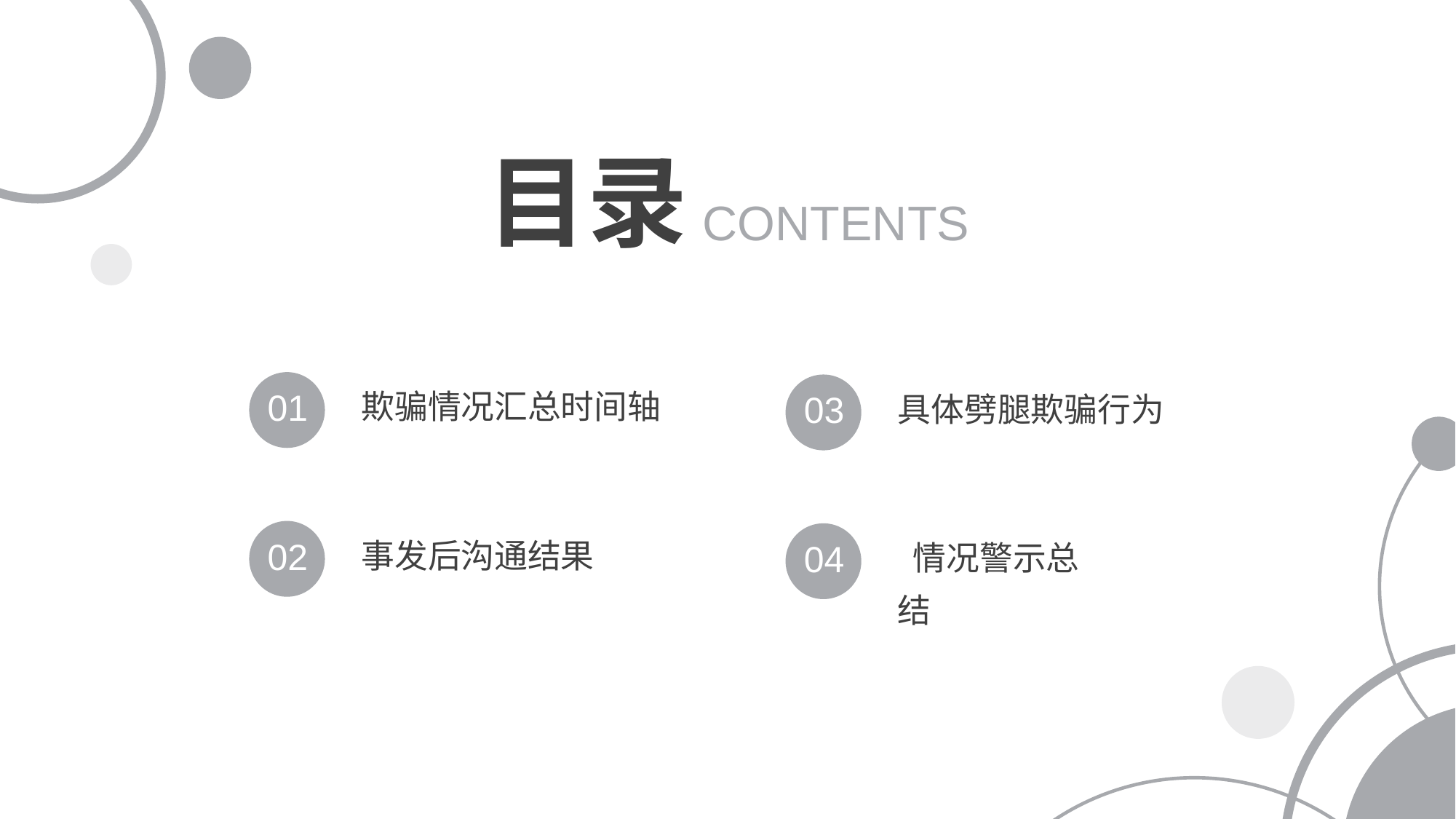

目录
CONTENTS
欺骗情况汇总时间轴

01
具体劈腿欺骗行为

03
事发后沟通结果

02
 情况警示总结

04